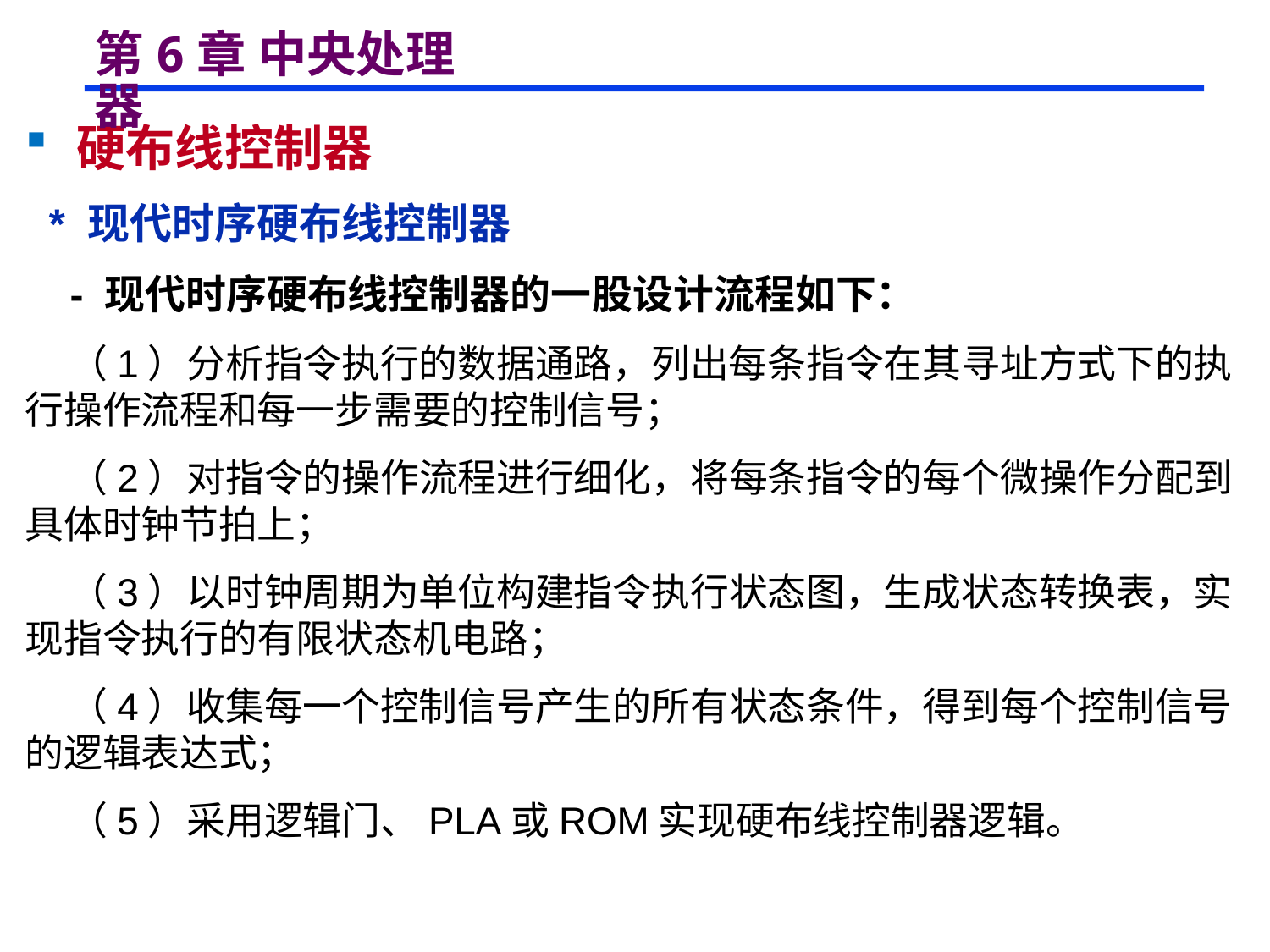

# 第6章 中央处理器
 硬布线控制器
  * 现代时序硬布线控制器
    - 现代时序硬布线控制器的一股设计流程如下：
    （1）分析指令执行的数据通路，列出每条指令在其寻址方式下的执行操作流程和每一步需要的控制信号；
    （2）对指令的操作流程进行细化，将每条指令的每个微操作分配到具体时钟节拍上；
    （3）以时钟周期为单位构建指令执行状态图，生成状态转换表，实现指令执行的有限状态机电路；
    （4）收集每一个控制信号产生的所有状态条件，得到每个控制信号的逻辑表达式；
    （5）采用逻辑门、PLA或ROM实现硬布线控制器逻辑。